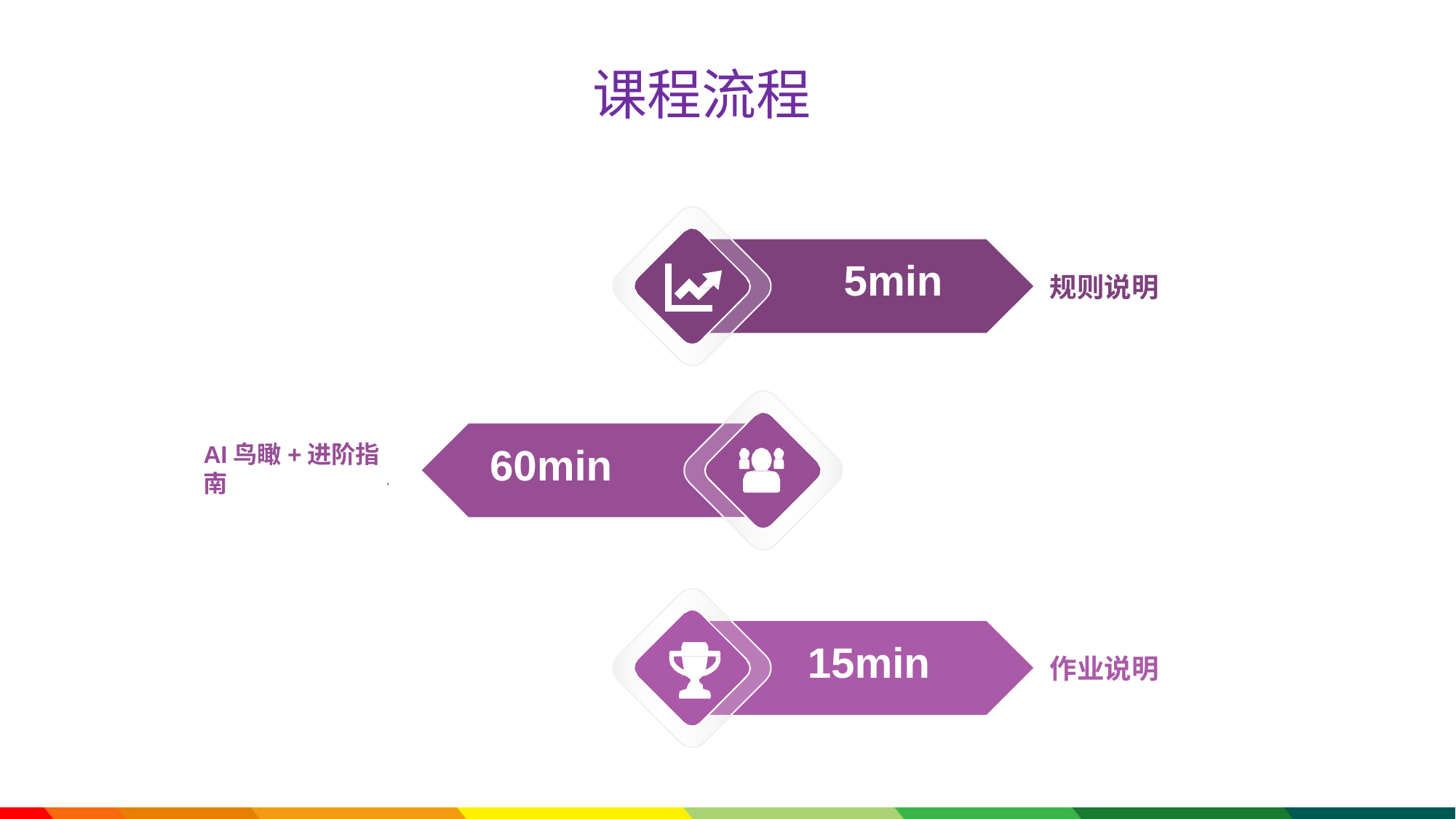

# 课程流程

5min

规则说明

60min
AI鸟瞰+进阶指南

.

15min

作业说明